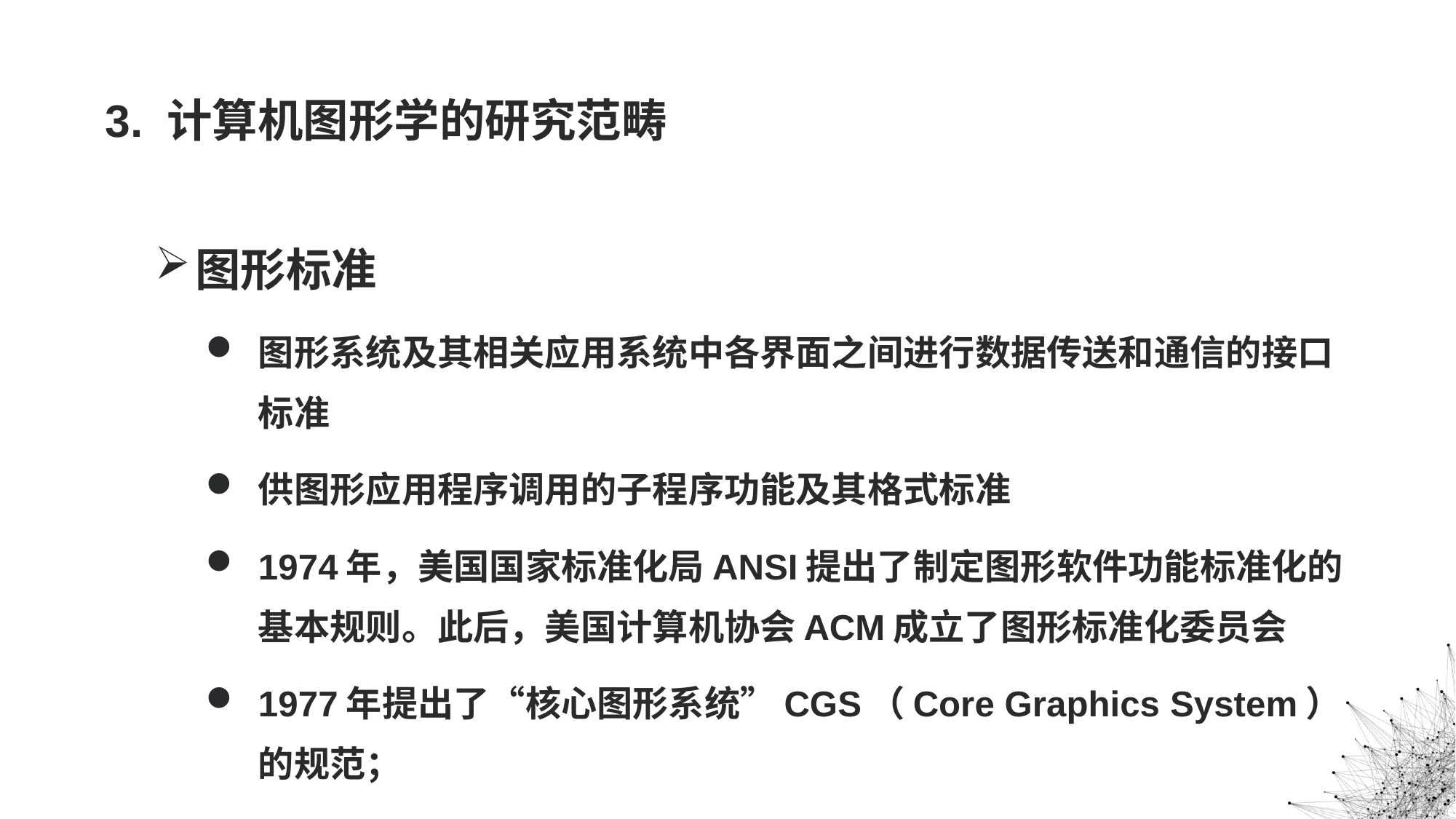

# 3. 计算机图形学的研究范畴
图形标准
图形系统及其相关应用系统中各界面之间进行数据传送和通信的接口标准
供图形应用程序调用的子程序功能及其格式标准
1974年，美国国家标准化局ANSI提出了制定图形软件功能标准化的基本规则。此后，美国计算机协会ACM成立了图形标准化委员会
1977年提出了“核心图形系统”CGS（Core Graphics System）的规范；